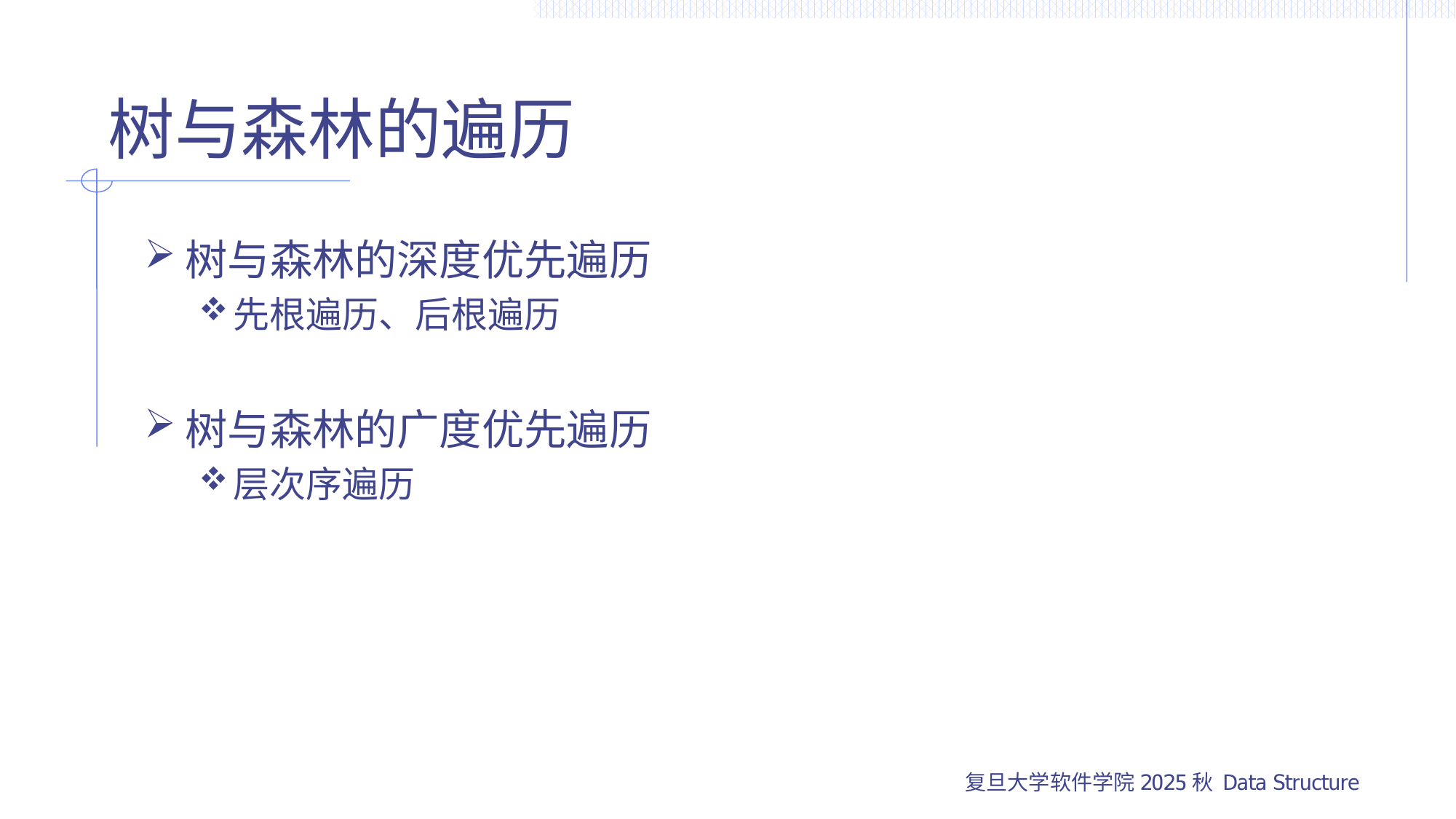

# 树与森林的遍历
树与森林的深度优先遍历
先根遍历、后根遍历

树与森林的广度优先遍历
层次序遍历